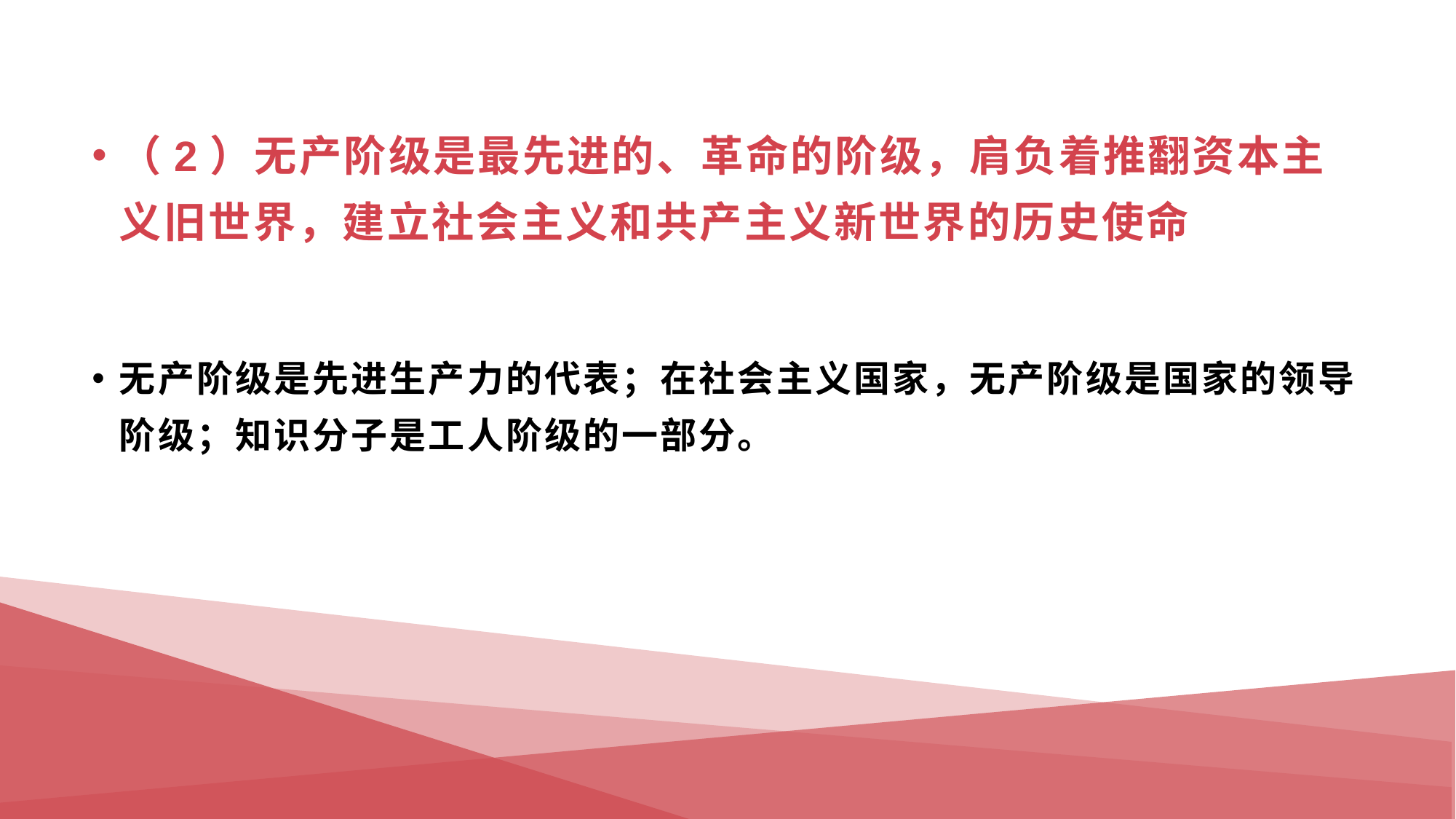

（2）无产阶级是最先进的、革命的阶级，肩负着推翻资本主义旧世界，建立社会主义和共产主义新世界的历史使命

无产阶级是先进生产力的代表；在社会主义国家，无产阶级是国家的领导阶级；知识分子是工人阶级的一部分。